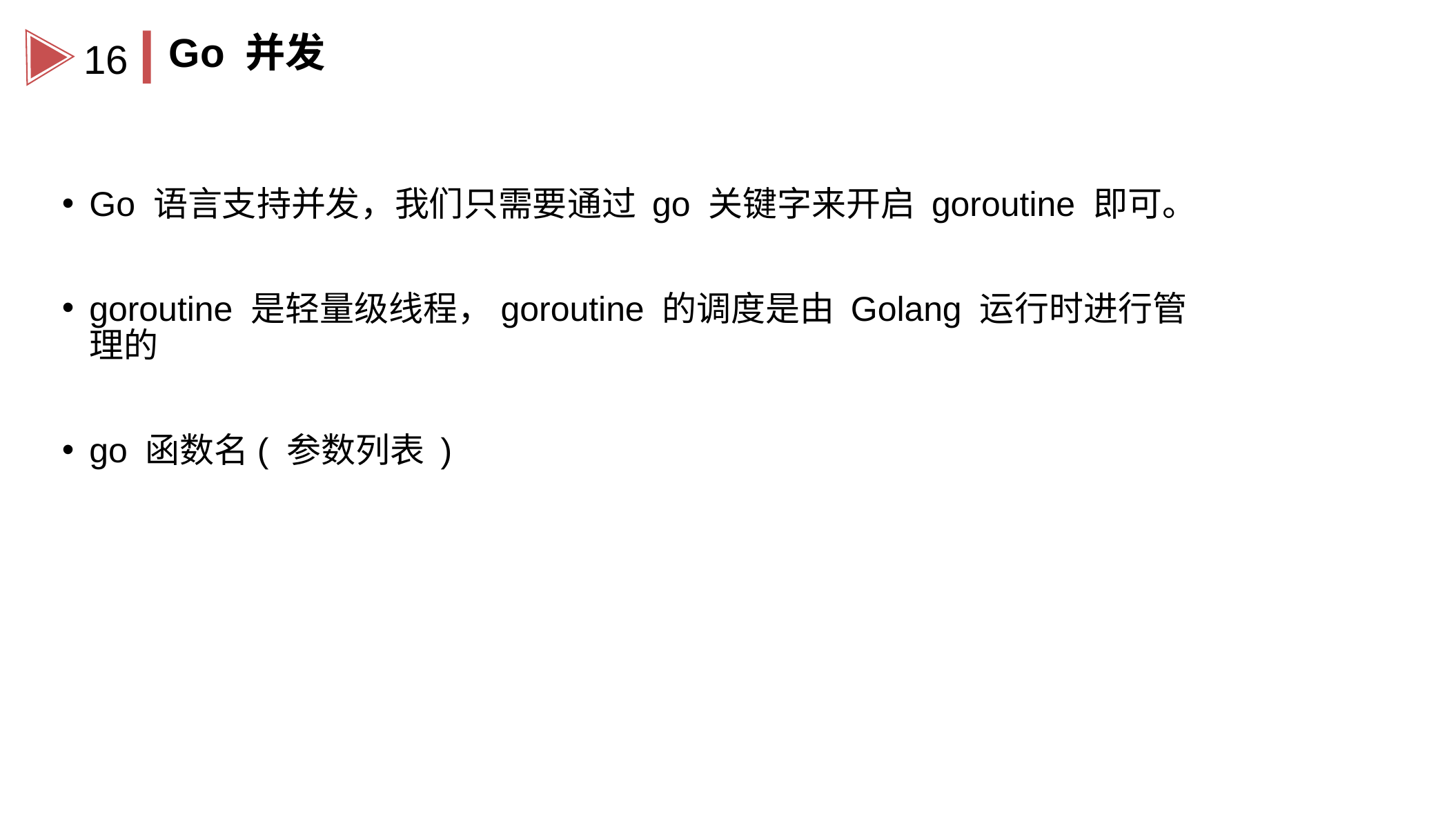

Go 并发
16

Go 语言支持并发，我们只需要通过 go 关键字来开启 goroutine 即可。

goroutine 是轻量级线程，goroutine 的调度是由 Golang 运行时进行管理的

go 函数名( 参数列表 )